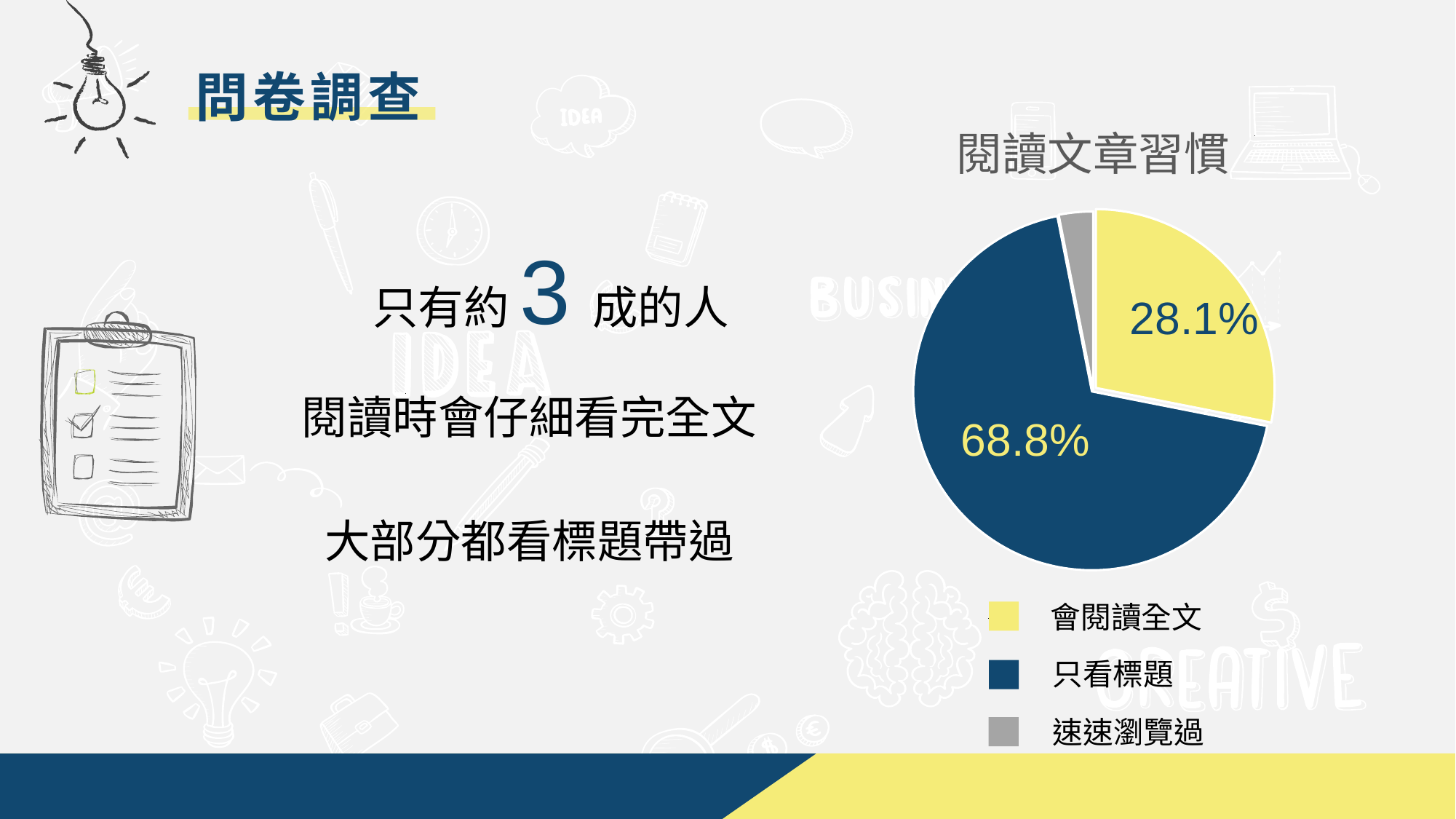

問卷調查

### Chart: 閱讀文章習慣

| Category | 閱讀文章習慣 |
|---|---|
| 會讀完全文 | 0.281 |
| 只看標題 | 0.688 |
| 速速瀏覽過 | 0.031 |
    只有約3成的人
28.1%

閱讀時會仔細看完全文
68.8%
大部分都看標題帶過
會閱讀全文

只看標題

速速瀏覽過